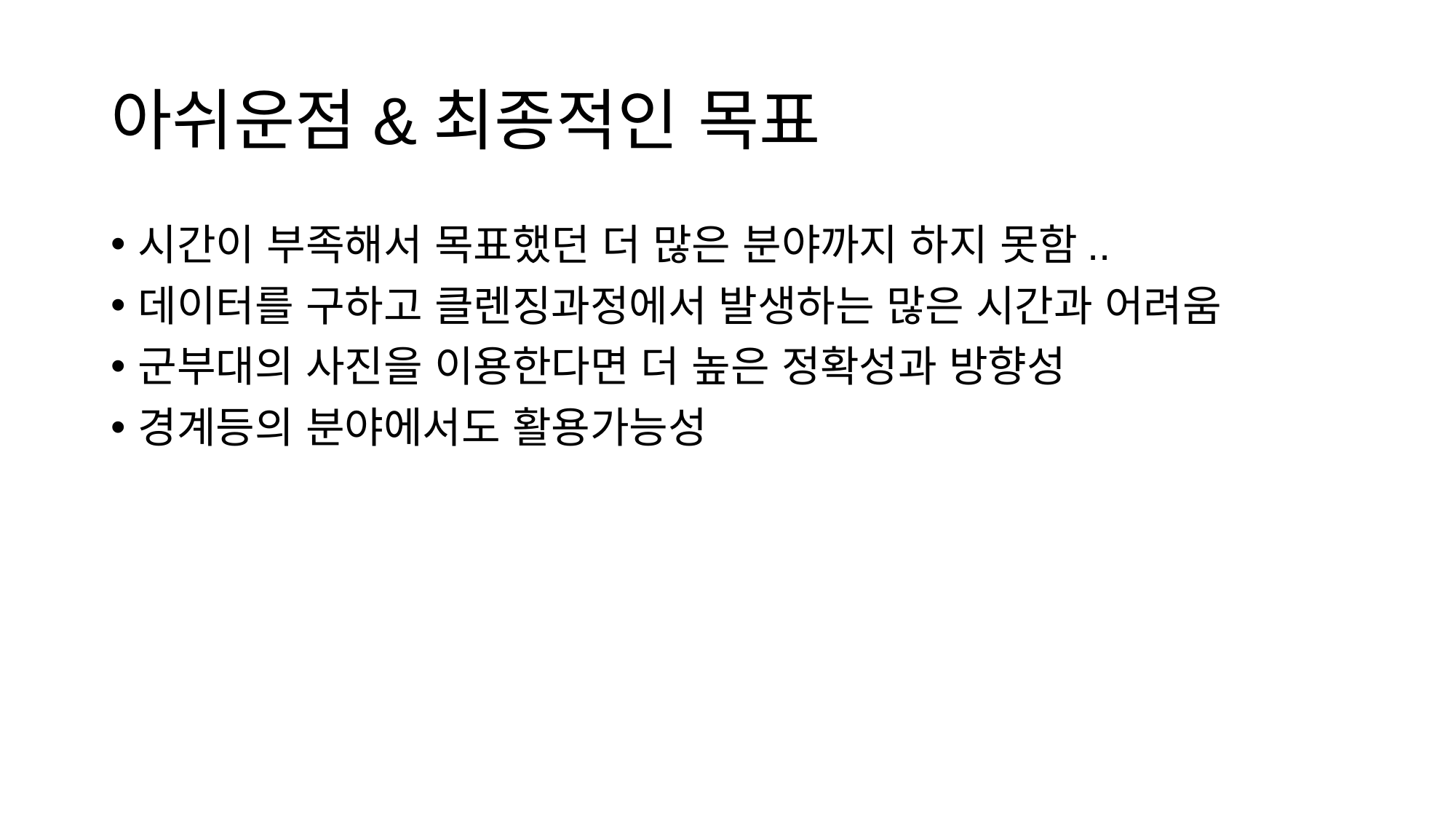

# 아쉬운점&최종적인 목표
시간이 부족해서 목표했던 더 많은 분야까지 하지 못함..
데이터를 구하고 클렌징과정에서 발생하는 많은 시간과 어려움
군부대의 사진을 이용한다면 더 높은 정확성과 방향성
경계등의 분야에서도 활용가능성